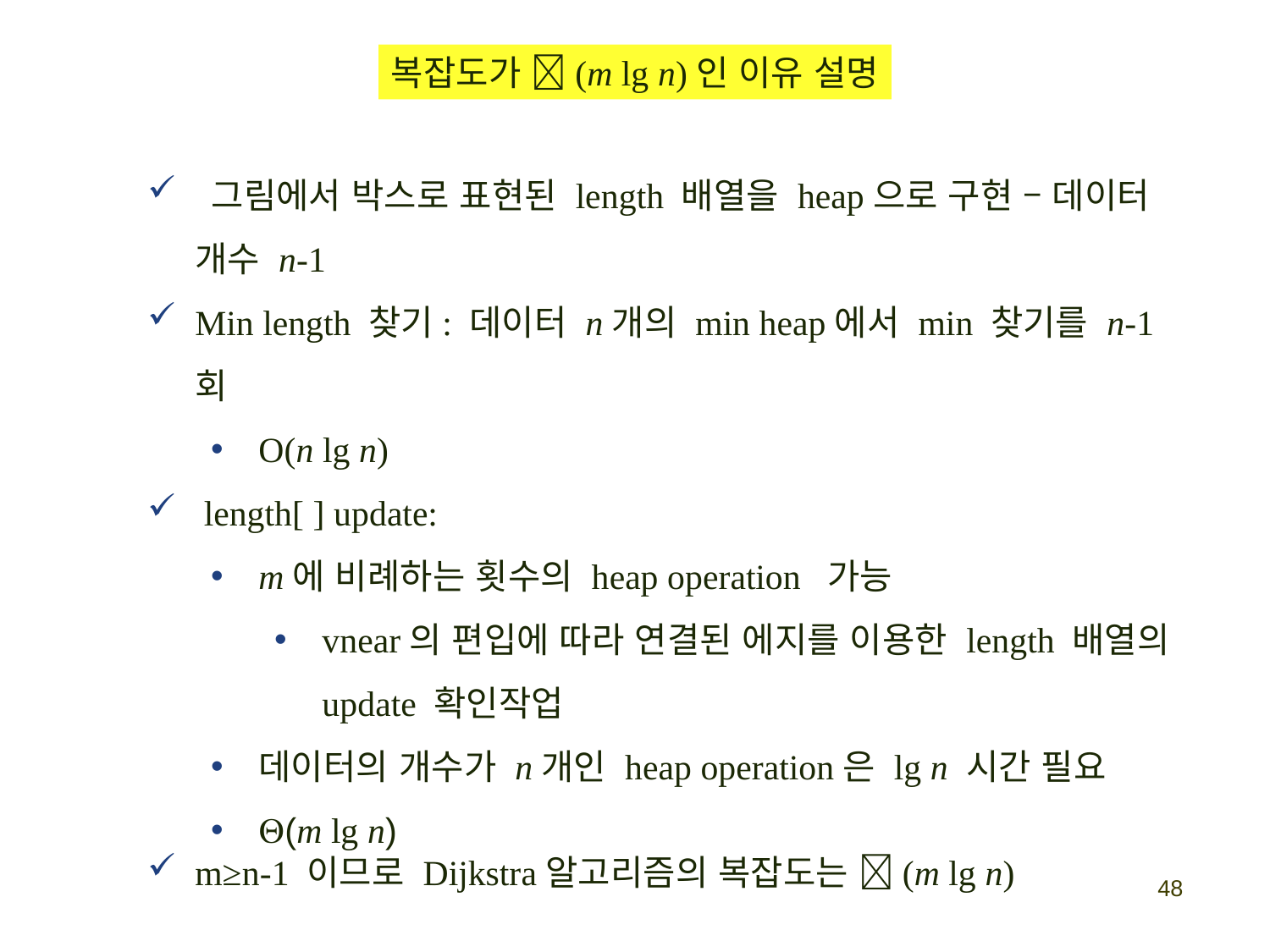

복잡도가 Θ(m lg n)인 이유 설명
 그림에서 박스로 표현된 length 배열을 heap으로 구현 – 데이터 개수 n-1
Min length 찾기: 데이터 n개의 min heap에서 min 찾기를 n-1회
O(n lg n)
 length[ ] update:
m에 비례하는 횟수의 heap operation  가능
vnear의 편입에 따라 연결된 에지를 이용한 length 배열의 update 확인작업
데이터의 개수가 n개인 heap operation은 lg n 시간 필요
Θ(m lg n)
m≥n-1 이므로 Dijkstra알고리즘의 복잡도는 Θ(m lg n)

48